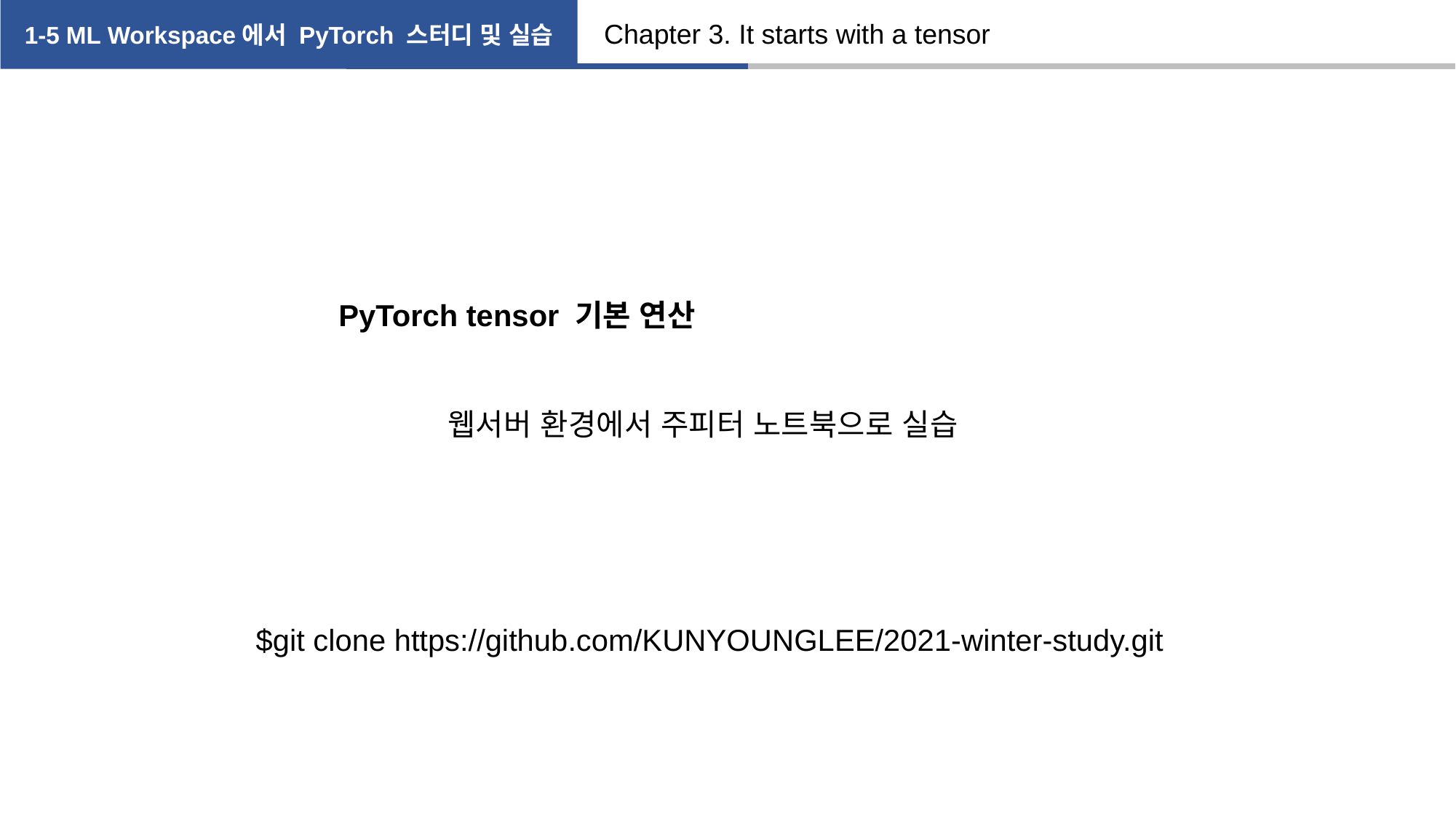

1-5 ML Workspace에서 PyTorch 스터디 및 실습
Chapter 3. It starts with a tensor
PyTorch tensor 기본 연산

	웹서버 환경에서 주피터 노트북으로 실습

$git clone https://github.com/KUNYOUNGLEE/2021-winter-study.git